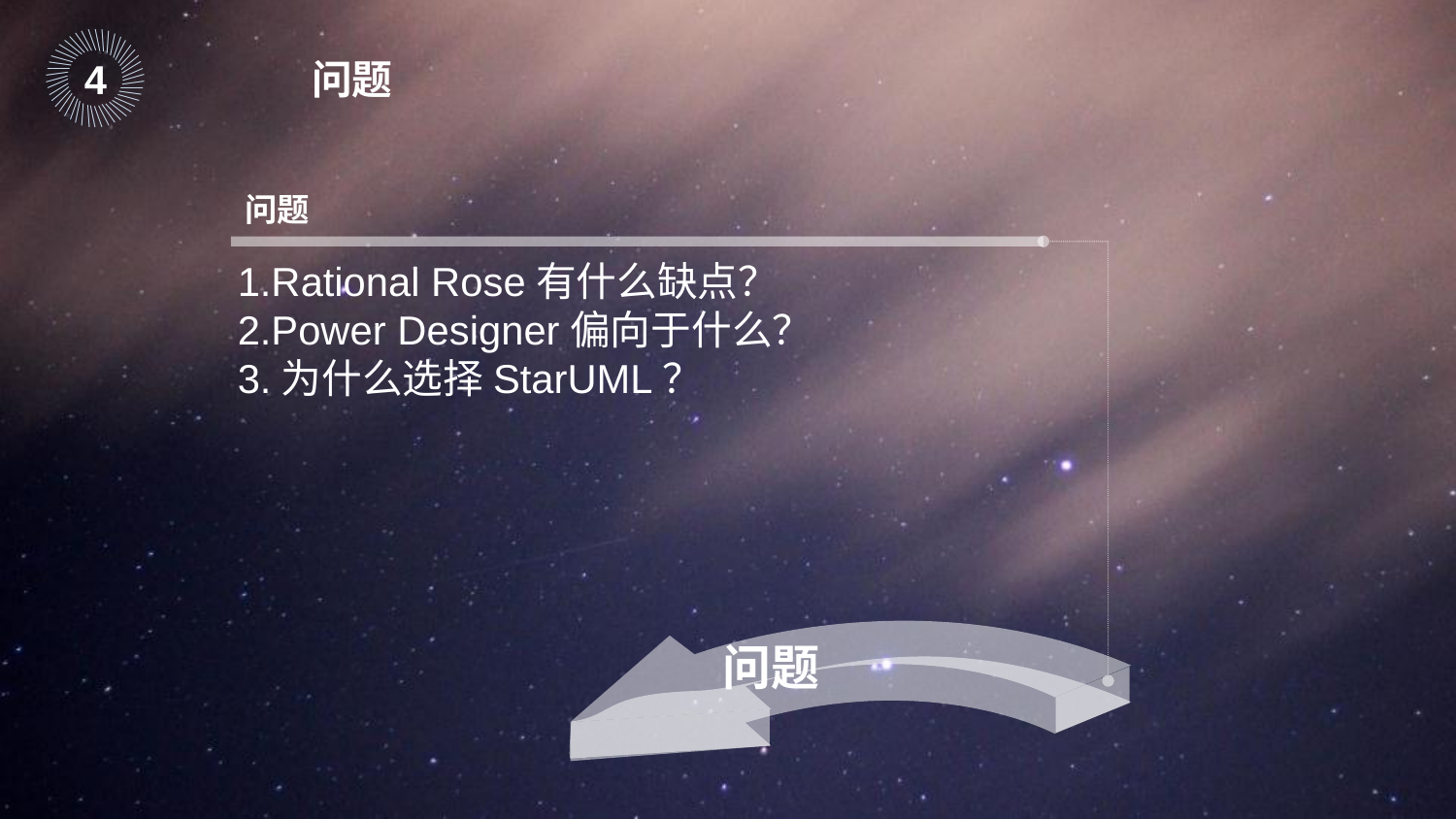

｜
｜
｜
｜
｜
｜
｜
｜
｜
｜
｜
｜
｜
｜
｜
｜
｜
｜
｜
｜
｜
｜
｜
｜
｜
｜
｜
｜
｜
｜
｜
｜
｜
｜
｜
｜
｜
｜
｜
｜
｜
｜
｜
｜
｜
｜
4
问题
问题

1.Rational Rose有什么缺点？
2.Power Designer偏向于什么？
3.为什么选择StarUML？

问题